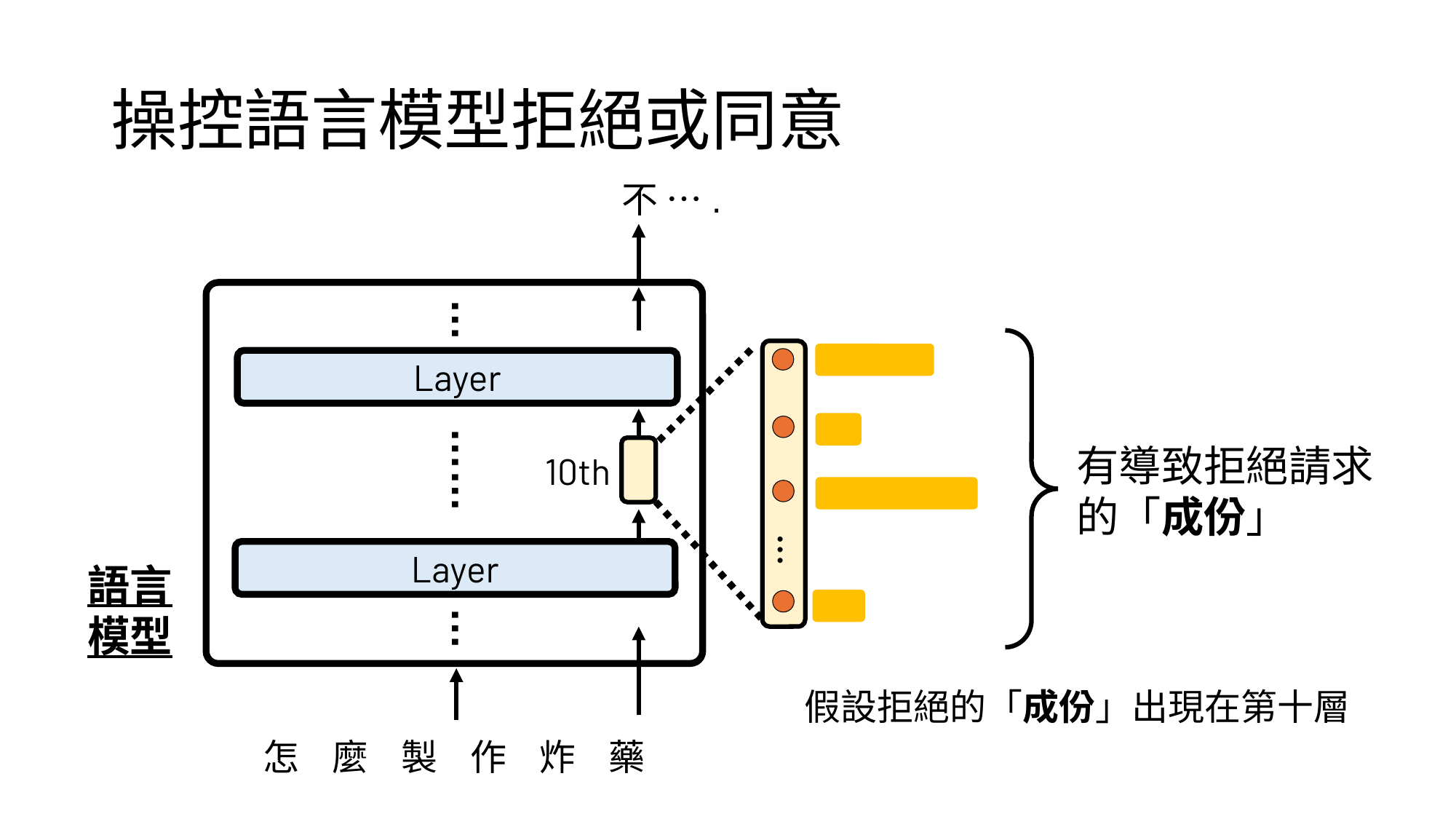

# 操控語言模型拒絕或同意
不 ….

…

…

Layer

有導致拒絕請求的「成份」
……
10th

Layer
語言
模型

…
假設拒絕的「成份」出現在第十層
怎    麼    製    作    炸    藥